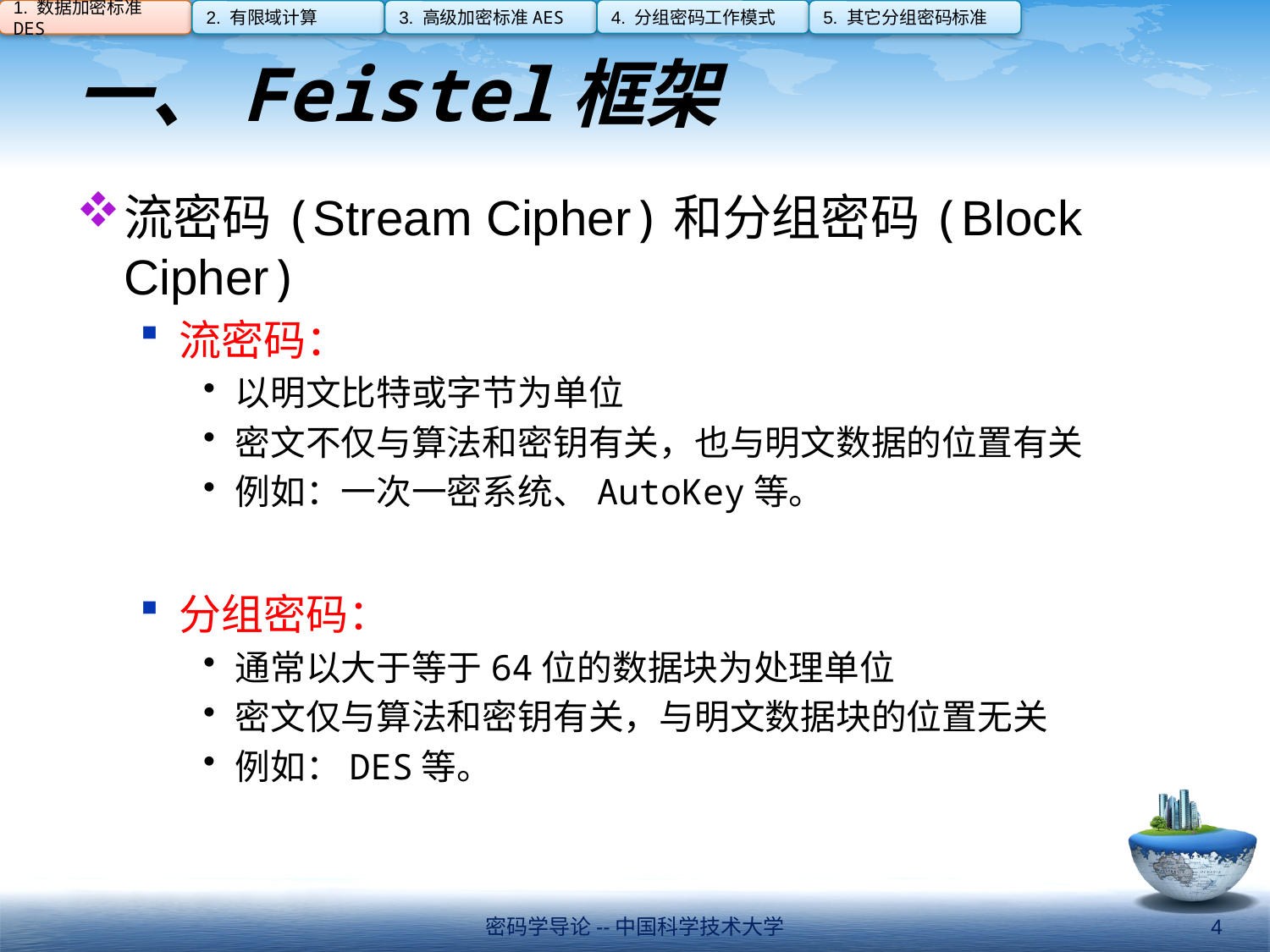

4. 分组密码工作模式
1. 数据加密标准DES
2. 有限域计算
3. 高级加密标准AES
5. 其它分组密码标准
# 一、Feistel框架
流密码(Stream Cipher)和分组密码(Block Cipher)
流密码：
以明文比特或字节为单位
密文不仅与算法和密钥有关，也与明文数据的位置有关
例如：一次一密系统、AutoKey等。

分组密码：
通常以大于等于64位的数据块为处理单位
密文仅与算法和密钥有关，与明文数据块的位置无关
例如：DES等。
密码学导论--中国科学技术大学
4